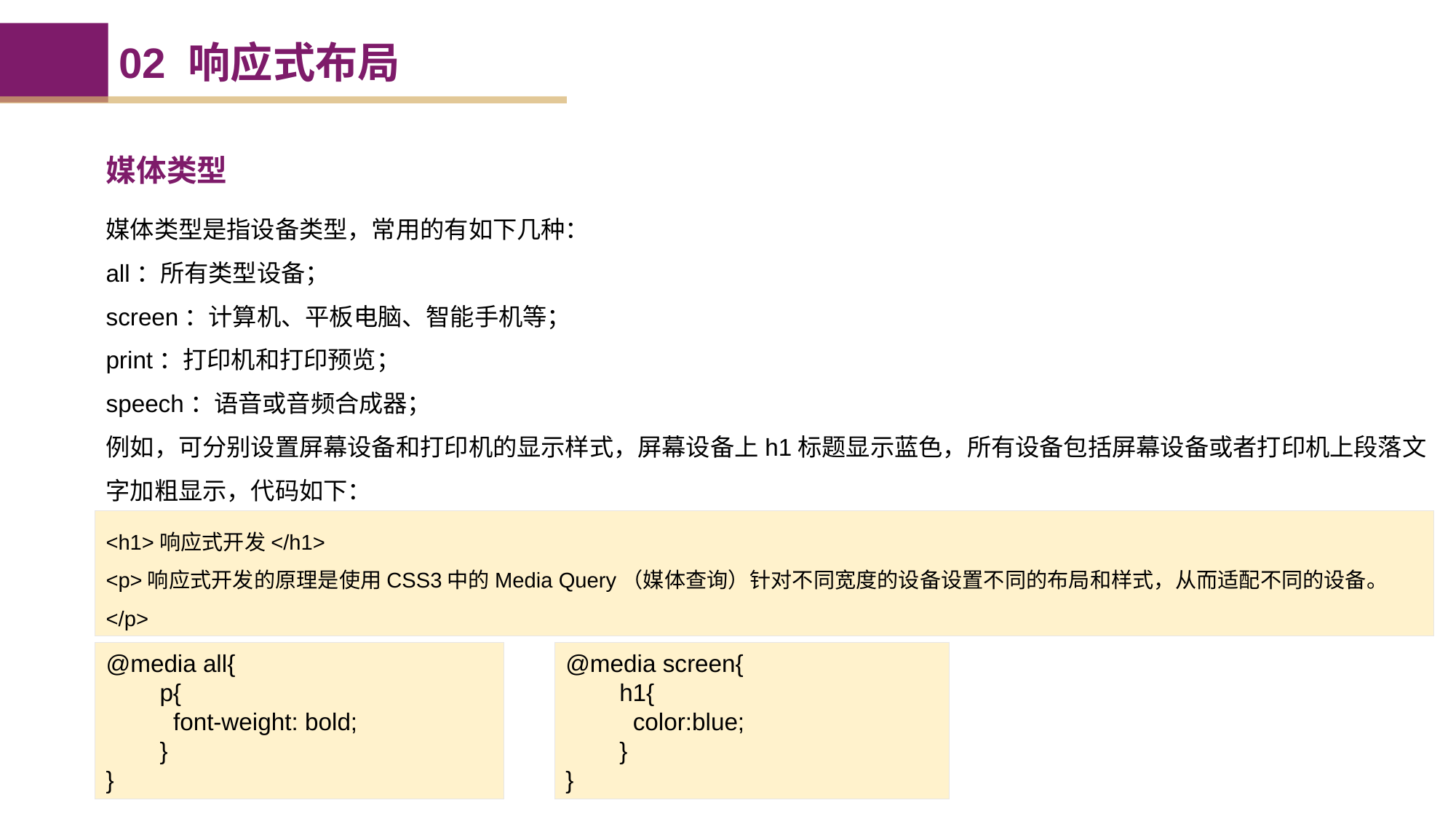

02 响应式布局
媒体类型
媒体类型是指设备类型，常用的有如下几种：
all：所有类型设备；
screen：计算机、平板电脑、智能手机等；
print：打印机和打印预览；
speech：语音或音频合成器；
例如，可分别设置屏幕设备和打印机的显示样式，屏幕设备上h1标题显示蓝色，所有设备包括屏幕设备或者打印机上段落文字加粗显示，代码如下：
<h1>响应式开发</h1>
<p>响应式开发的原理是使用CSS3中的Media Query（媒体查询）针对不同宽度的设备设置不同的布局和样式，从而适配不同的设备。
</p>
@media all{
        p{
          font-weight: bold;
        }
}
@media screen{
        h1{
          color:blue;
        }
}
5